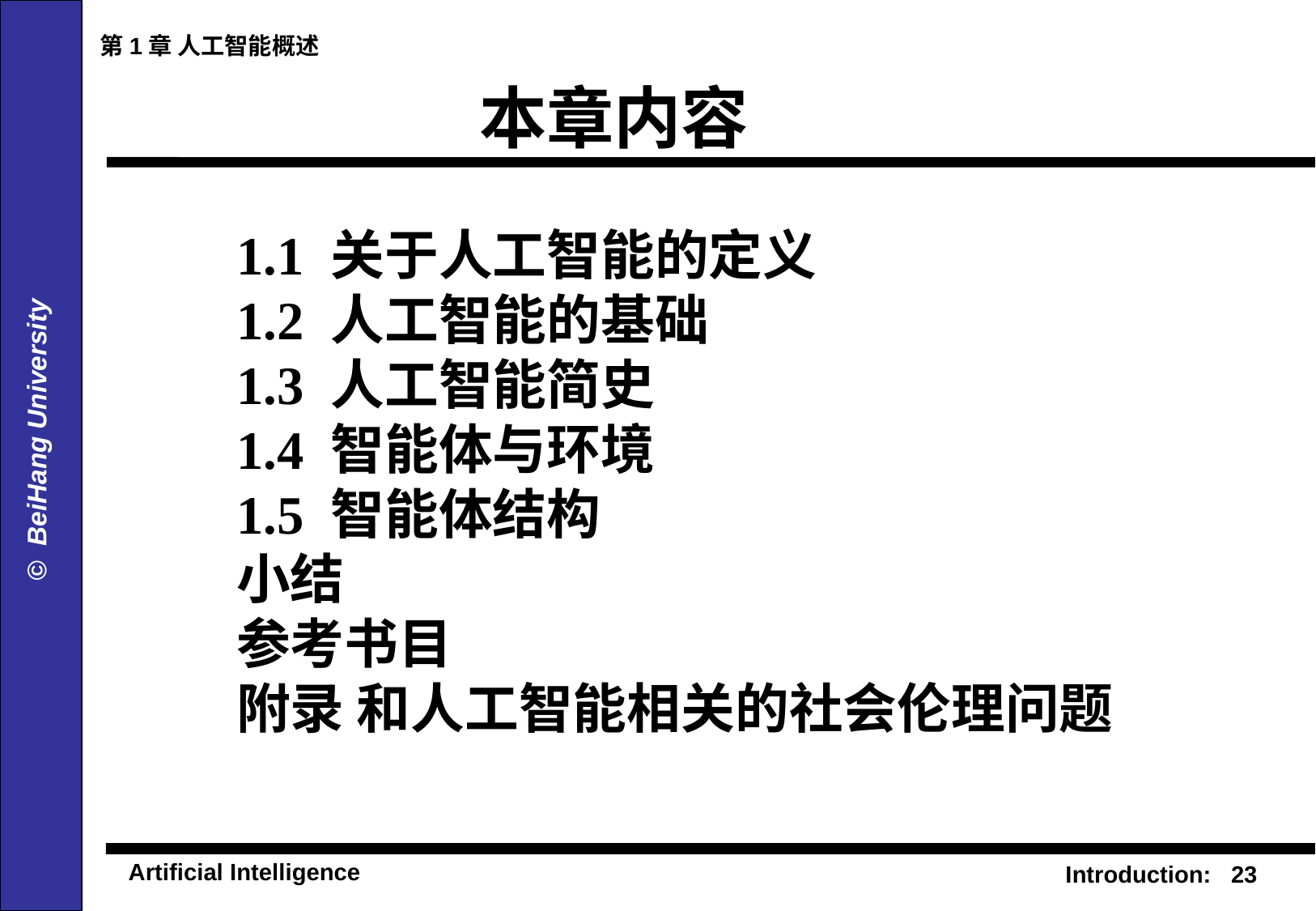

第1章 人工智能概述
# 本章内容 1.1 关于人工智能的定义 1.2 人工智能的基础 1.3 人工智能简史 1.4 智能体与环境 1.5 智能体结构 小结 参考书目 附录 和人工智能相关的社会伦理问题